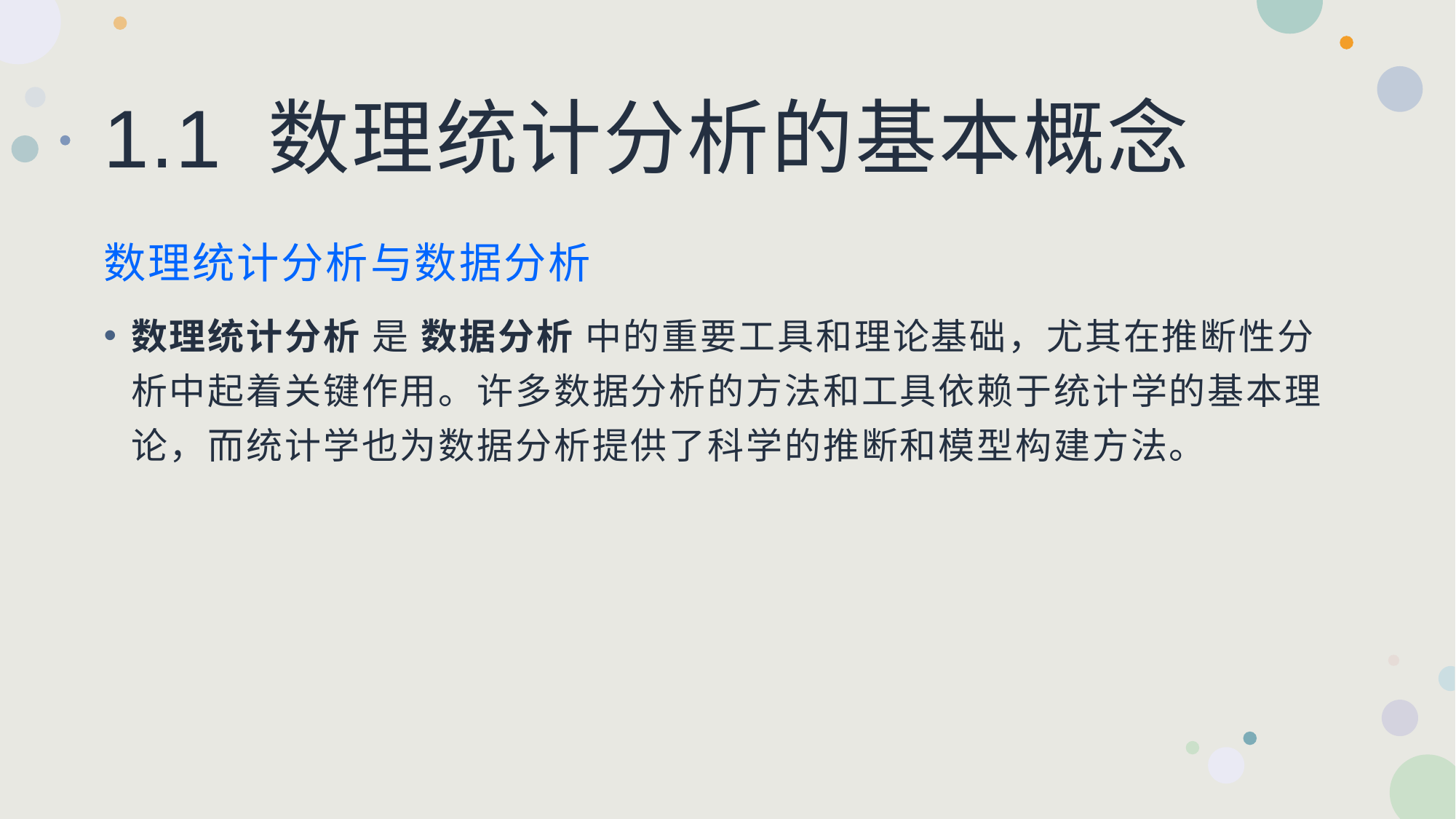

# 1.1 数理统计分析的基本概念
数理统计分析与数据分析
数理统计分析 是 数据分析 中的重要工具和理论基础，尤其在推断性分析中起着关键作用。许多数据分析的方法和工具依赖于统计学的基本理论，而统计学也为数据分析提供了科学的推断和模型构建方法。